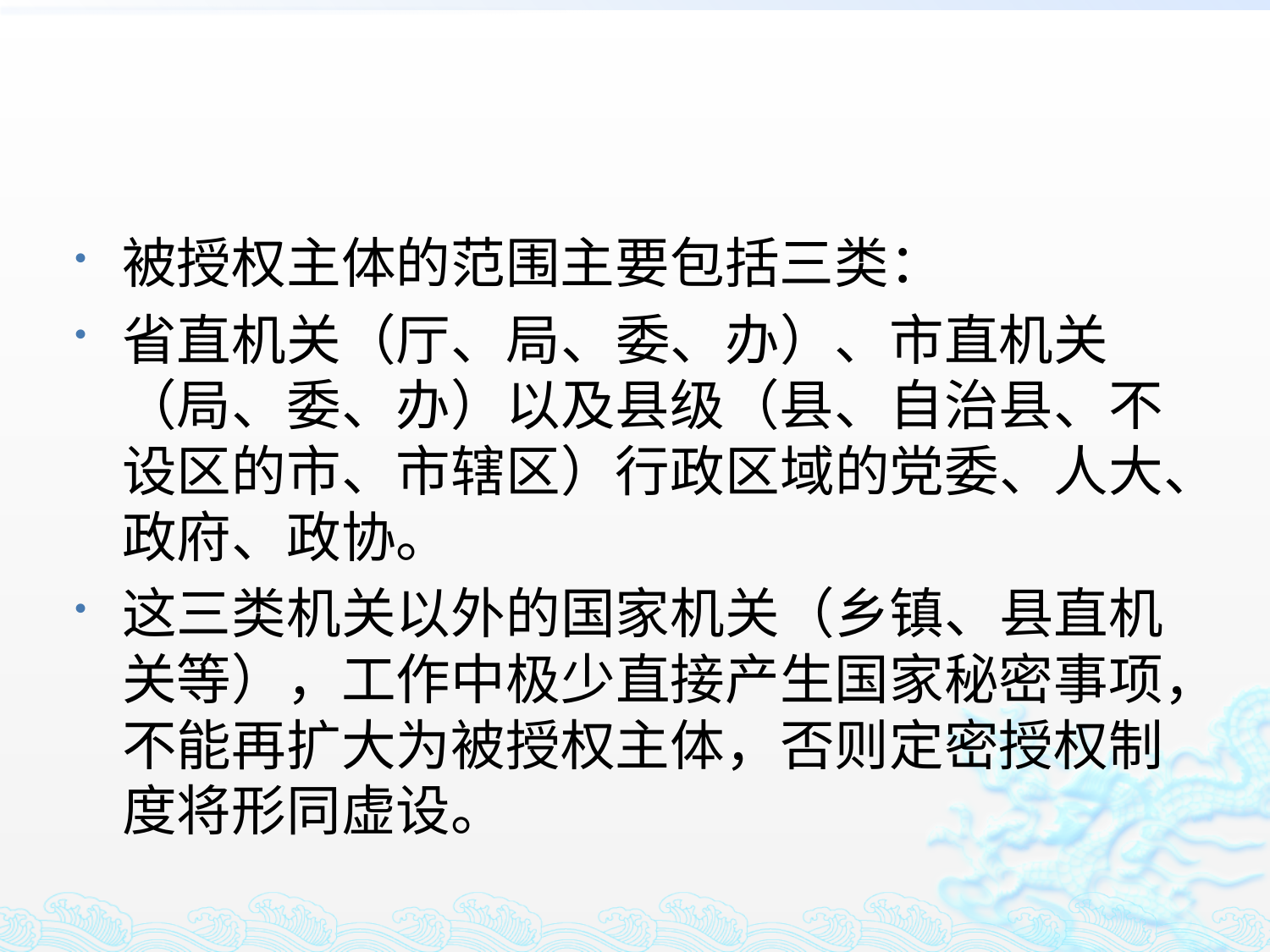

#
被授权主体的范围主要包括三类：
省直机关（厅、局、委、办）、市直机关（局、委、办）以及县级（县、自治县、不设区的市、市辖区）行政区域的党委、人大、政府、政协。
这三类机关以外的国家机关（乡镇、县直机关等），工作中极少直接产生国家秘密事项，不能再扩大为被授权主体，否则定密授权制度将形同虚设。